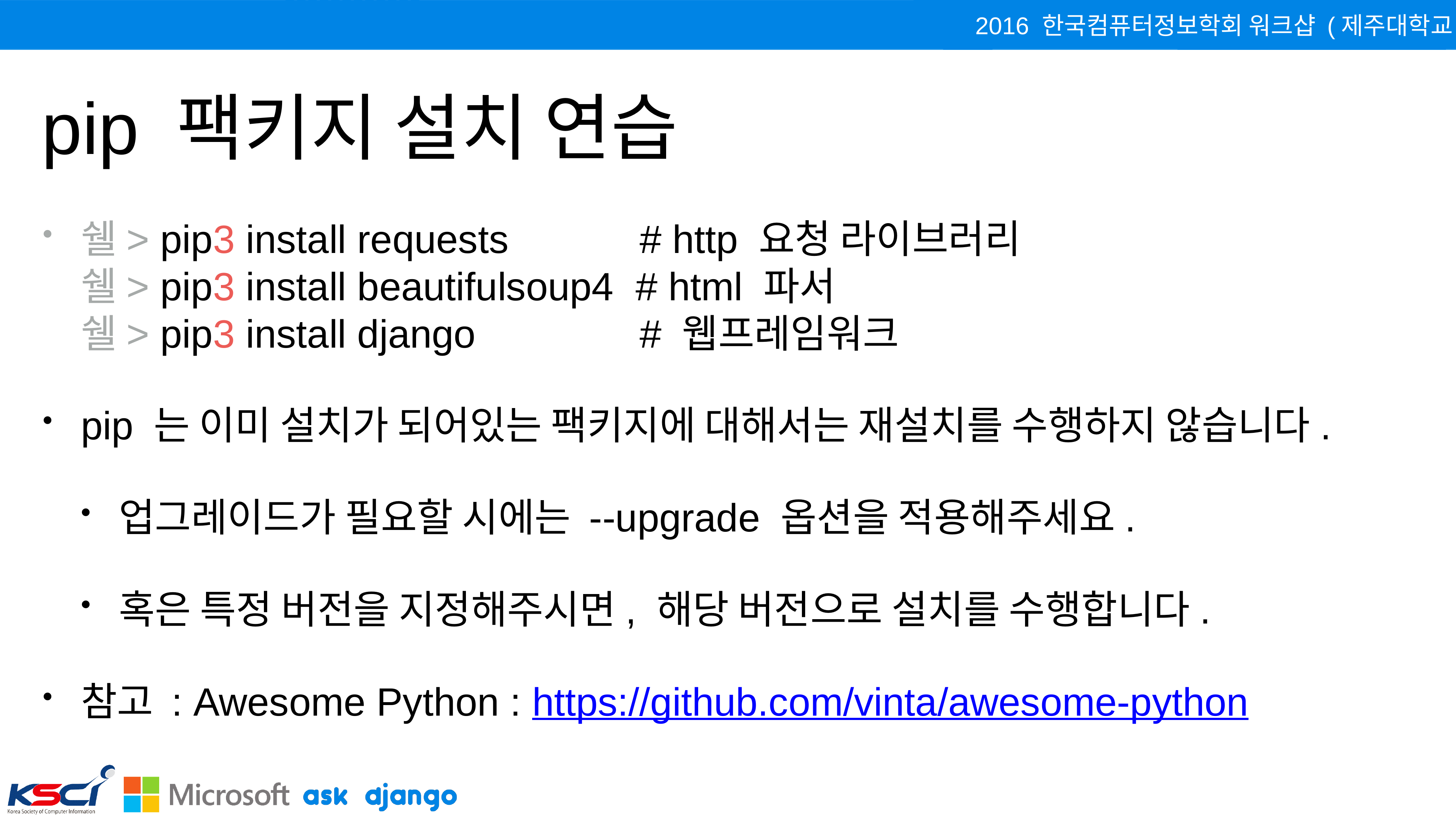

# pip 팩키지 설치 연습
쉘> pip3 install requests            # http 요청 라이브러리
쉘> pip3 install beautifulsoup4  # html 파서
쉘> pip3 install django               # 웹프레임워크
pip 는 이미 설치가 되어있는 팩키지에 대해서는 재설치를 수행하지 않습니다.
업그레이드가 필요할 시에는 --upgrade 옵션을 적용해주세요.
혹은 특정 버전을 지정해주시면, 해당 버전으로 설치를 수행합니다.
참고 : Awesome Python : https://github.com/vinta/awesome-python